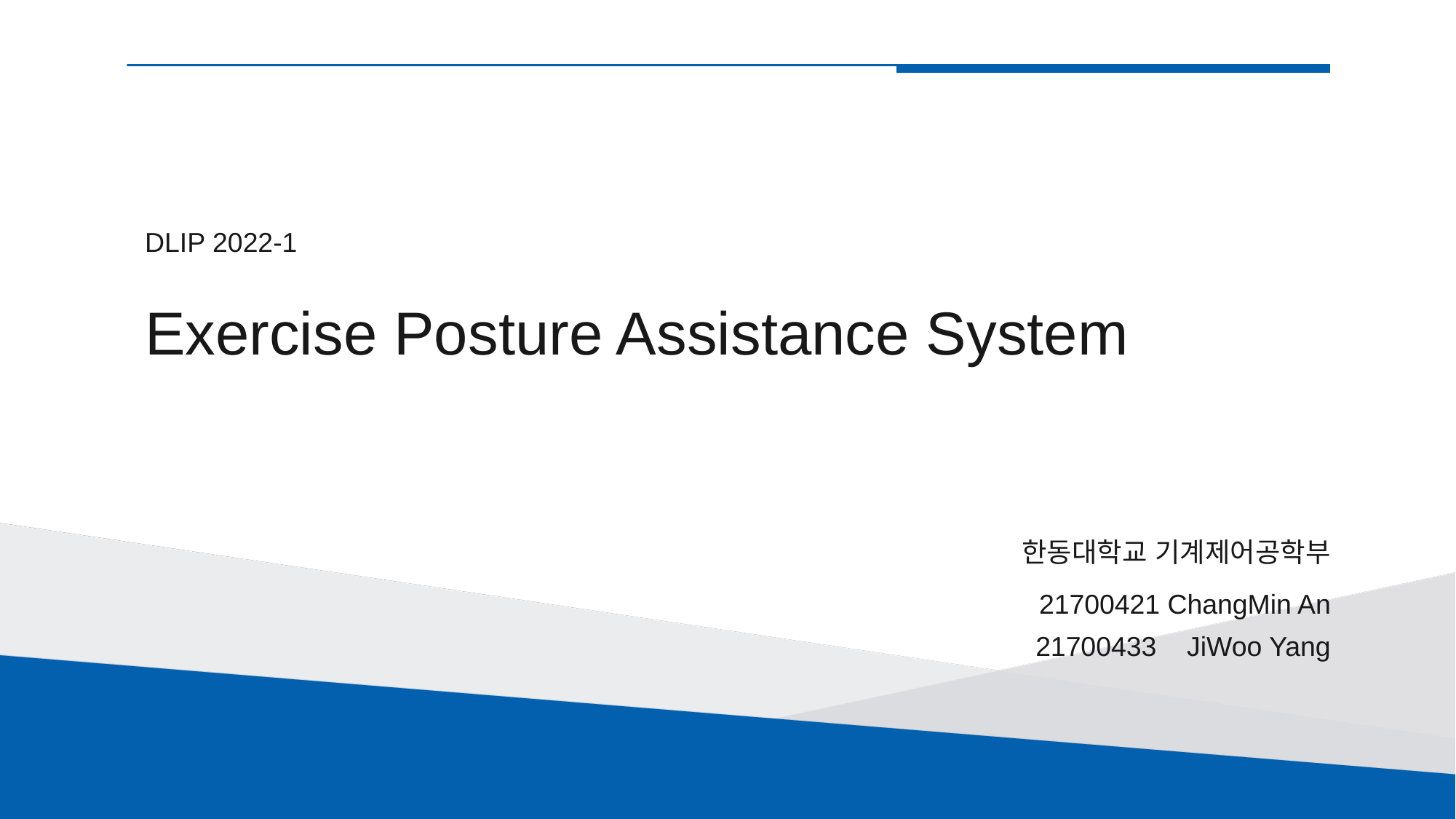

DLIP 2022-1
Exercise Posture Assistance System
한동대학교 기계제어공학부
21700421 ChangMin An
21700433    JiWoo Yang